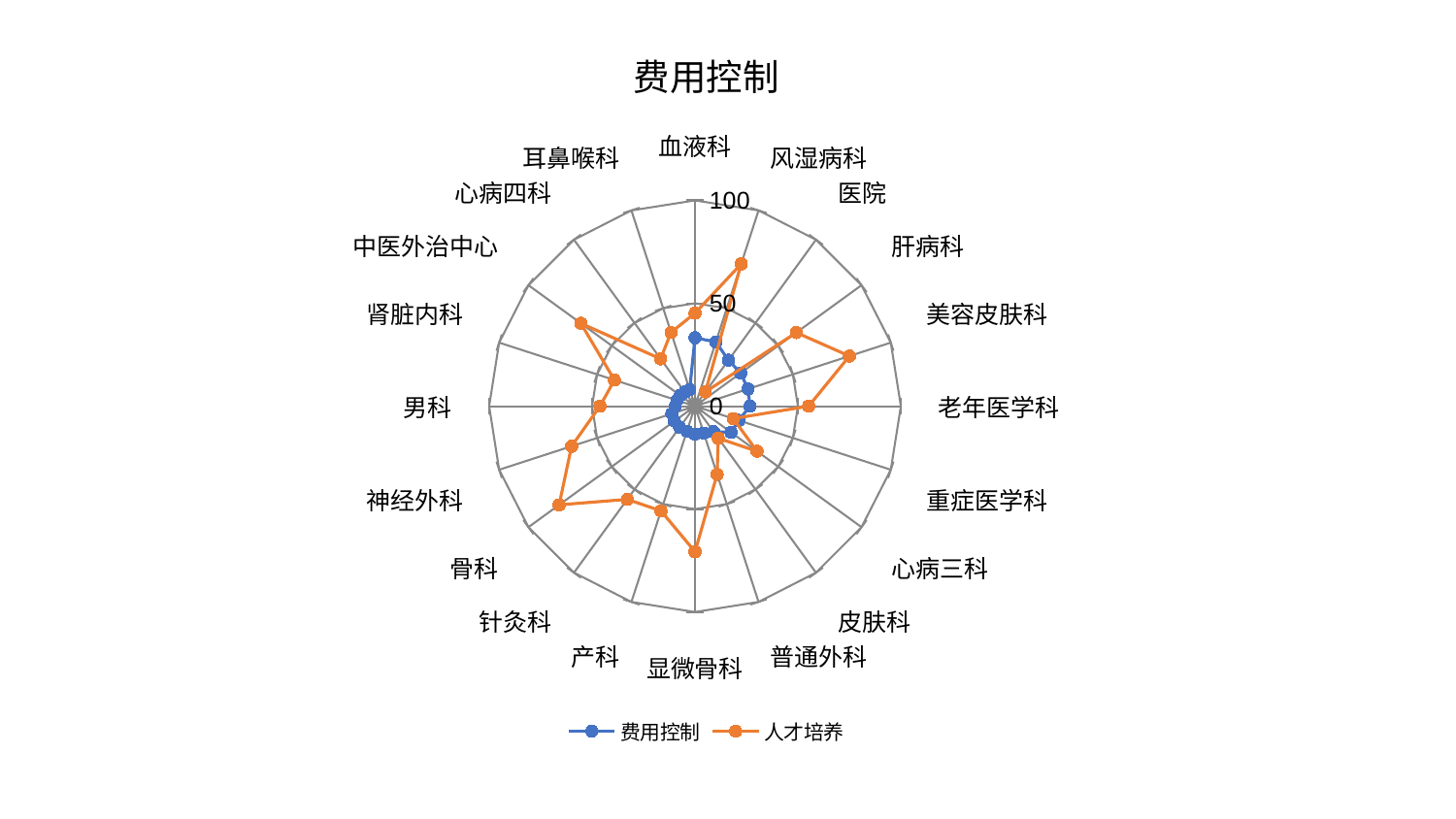

### Chart: 费用控制

| Category | 费用控制 | 人才培养 |
|---|---|---|
| 血液科 | 33.25362919373569 | 45.22286866583212 |
| 风湿病科 | 32.8090887175966 | 72.66218479867273 |
| 医院 | 27.67210269736933 | 8.577502663960152 |
| 肝病科 | 27.40083544765946 | 60.857633464770025 |
| 美容皮肤科 | 27.087730624032112 | 78.91558198952704 |
| 老年医学科 | 26.759392953085282 | 55.227607911381575 |
| 重症医学科 | 22.339578213751654 | 19.545787716319865 |
| 心病三科 | 21.65134786737536 | 37.27676276532304 |
| 皮肤科 | 15.307673613442166 | 19.24659176479803 |
| 普通外科 | 13.777418179154216 | 34.834286931655164 |
| 显微骨科 | 13.551399179366939 | 70.72849095038119 |
| 产科 | 12.753433729273414 | 53.48193511810937 |
| 针灸科 | 12.693119090458982 | 55.97226287099149 |
| 骨科 | 12.371324475615328 | 81.57927248730438 |
| 神经外科 | 11.806364383626716 | 63.02476391249099 |
| 男科 | 9.575856476058938 | 46.1717702067015 |
| 肾脏内科 | 9.186390366663227 | 41.15383207516166 |
| 中医外治中心 | 8.878017858687006 | 68.4873935675524 |
| 心病四科 | 8.455035974500937 | 28.445962649007935 |
| 耳鼻喉科 | 8.398126470585256 | 37.688353453498856 |
41